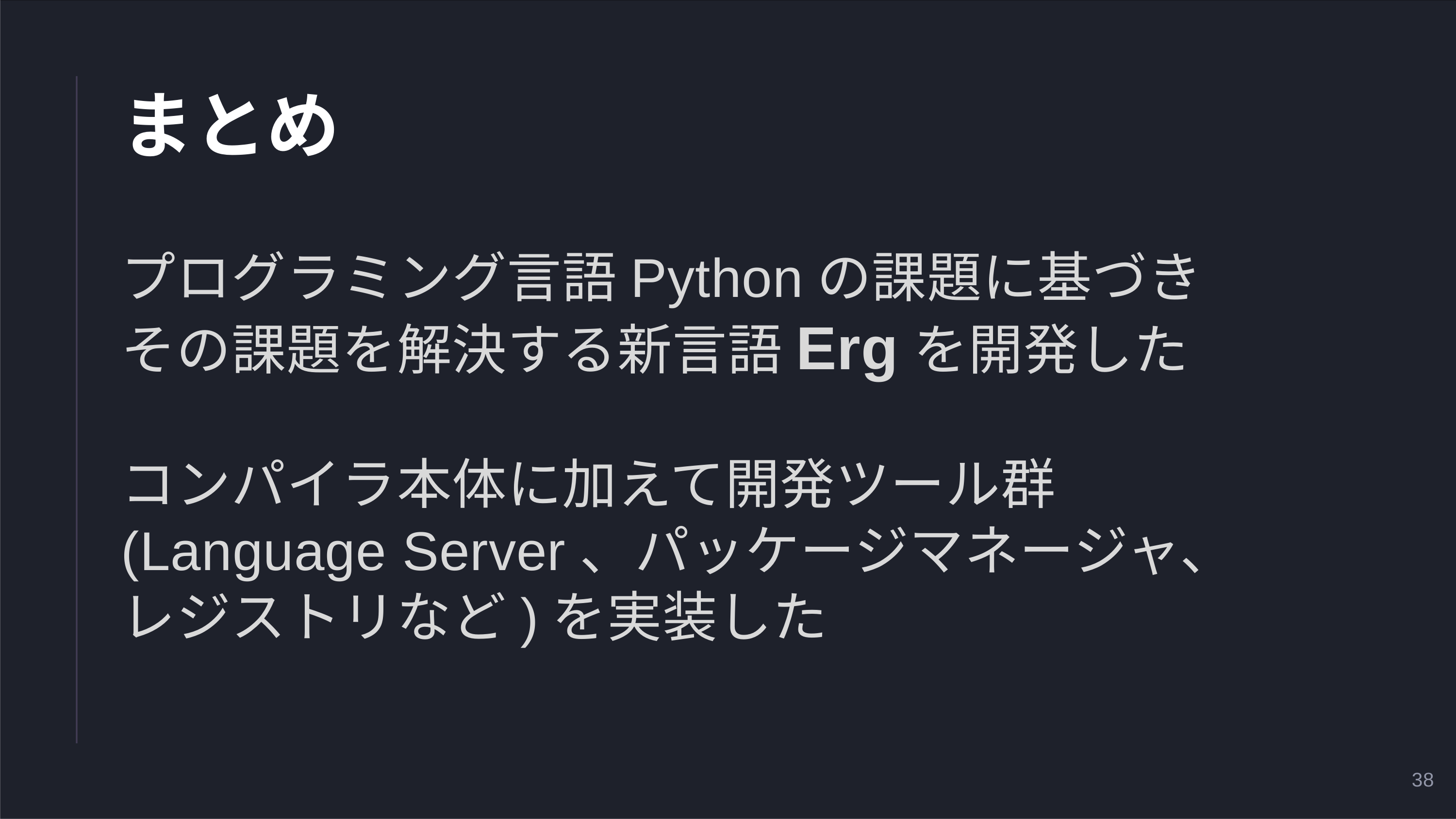

# まとめ
プログラミング言語Pythonの課題に基づき
その課題を解決する新言語Ergを開発した

コンパイラ本体に加えて開発ツール群
(Language Server、パッケージマネージャ、
レジストリなど)を実装した
38